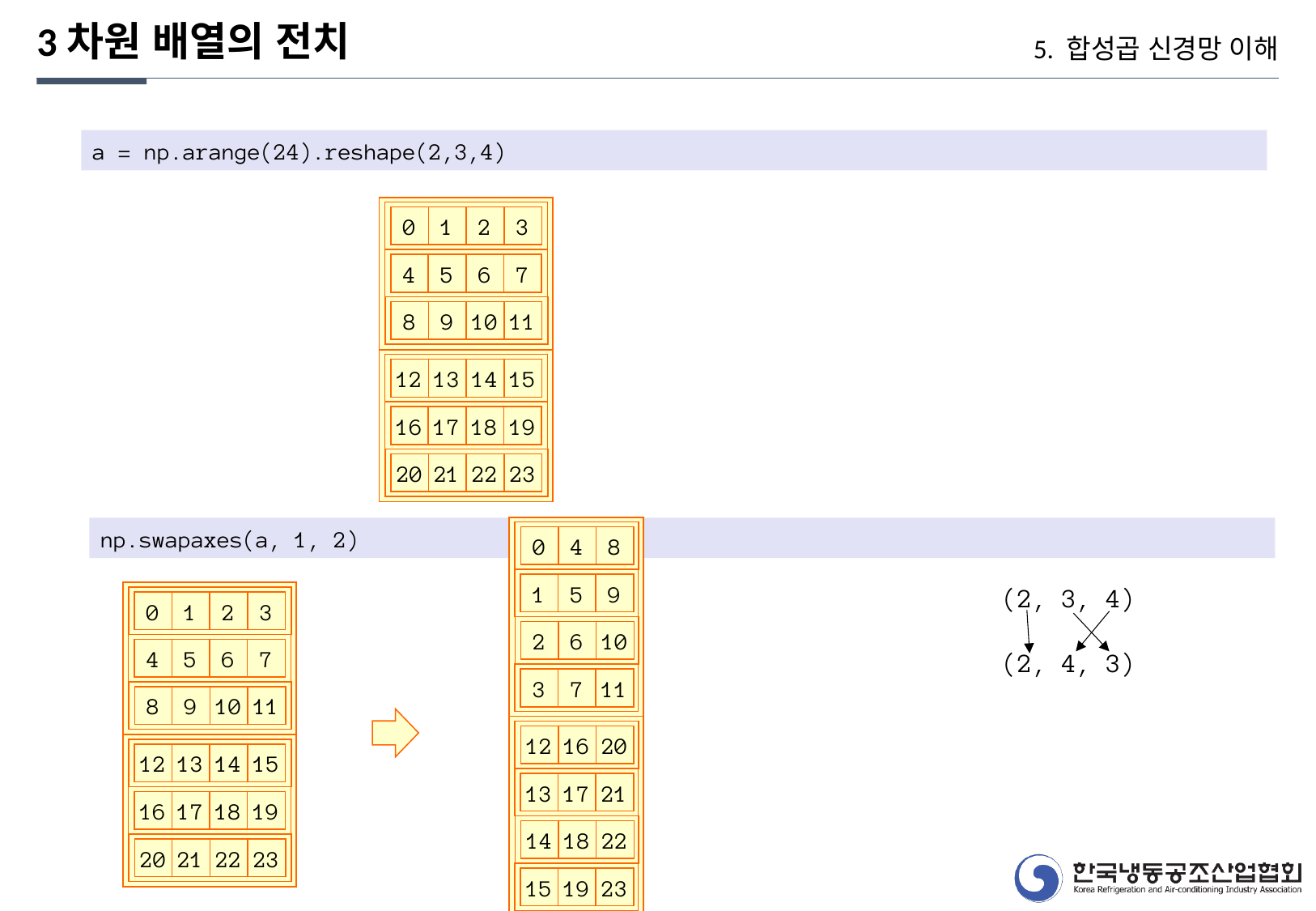

3차원 배열의 전치
5. 합성곱 신경망 이해
a = np.arange(24).reshape(2,3,4)

0
1
2
3

4
5
6
7

8
9
10
11

12
13
14
15

16
17
18
19

20
21
22
23

np.swapaxes(a, 1, 2)

0
4
8

1
5
9
(2, 3, 4)

(2, 4, 3)

0
1
2
3

2
6
10

4
5
6
7

3
7
11

8
9
10
11

12
16
20

12
13
14
15

13
17
21

16
17
18
19

14
18
22

20
21
22
23

15
19
23